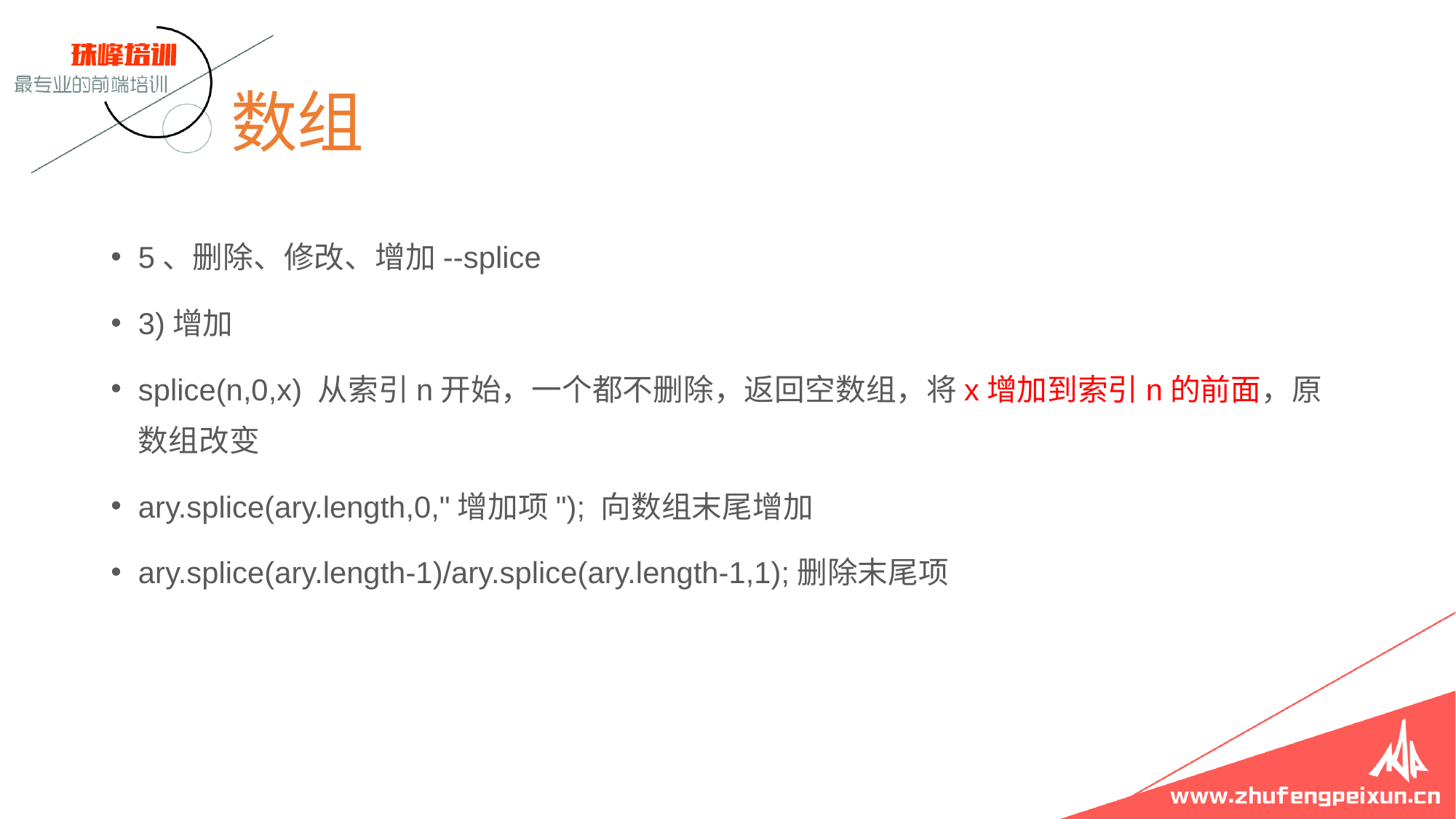

# 数组
5、删除、修改、增加--splice
3)增加
splice(n,0,x) 从索引n开始，一个都不删除，返回空数组，将x增加到索引n的前面，原数组改变
ary.splice(ary.length,0,"增加项"); 向数组末尾增加
ary.splice(ary.length-1)/ary.splice(ary.length-1,1);删除末尾项